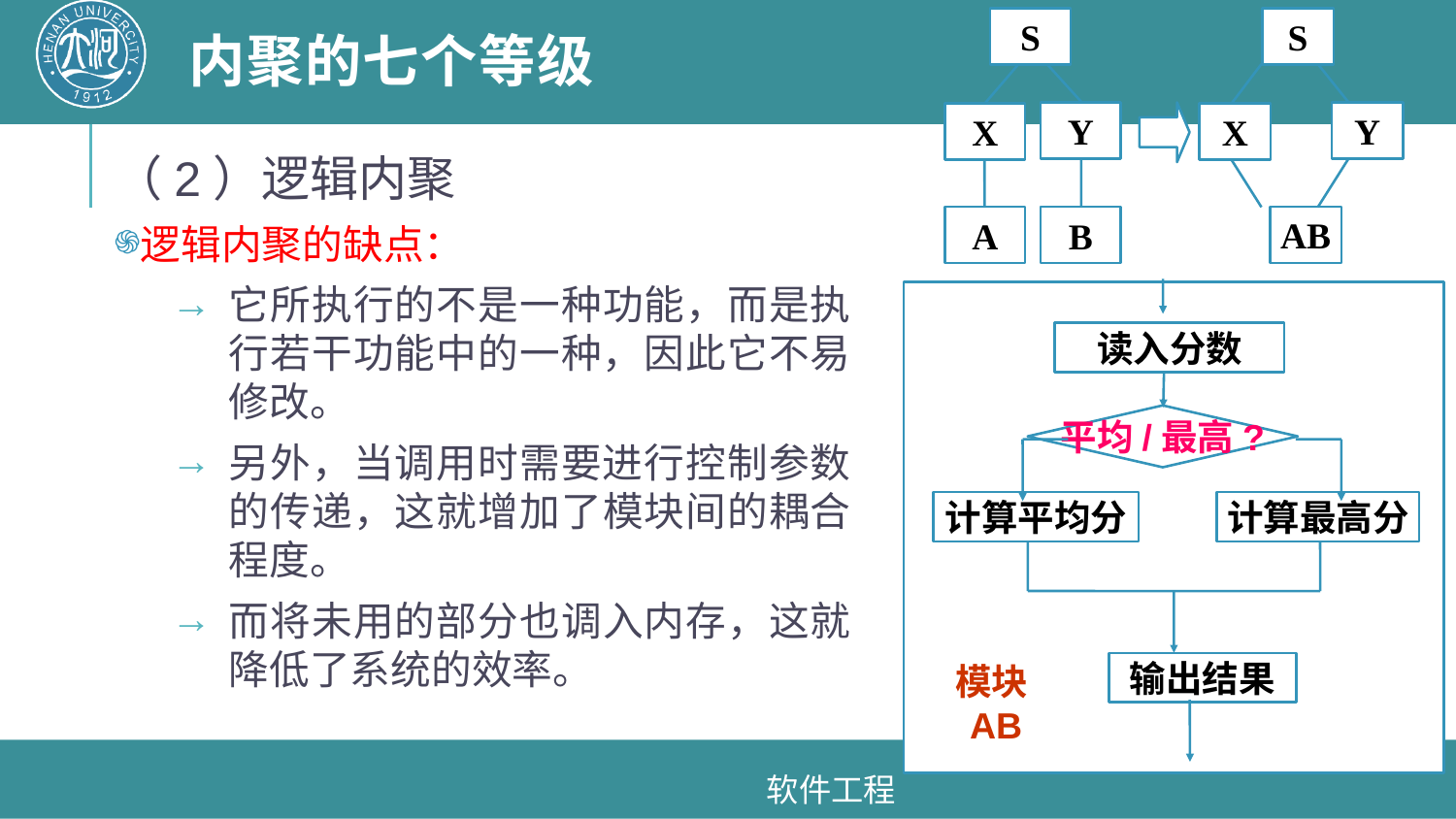

# 内聚的七个等级
S

Y
X

A
B
S

Y
X

AB

（2）逻辑内聚
逻辑内聚的缺点：
它所执行的不是一种功能，而是执行若干功能中的一种，因此它不易修改。
另外，当调用时需要进行控制参数的传递，这就增加了模块间的耦合程度。
而将未用的部分也调入内存，这就降低了系统的效率。

读入分数

平均/最高?

计算平均分
计算最高分

模块AB
输出结果

软件工程
172